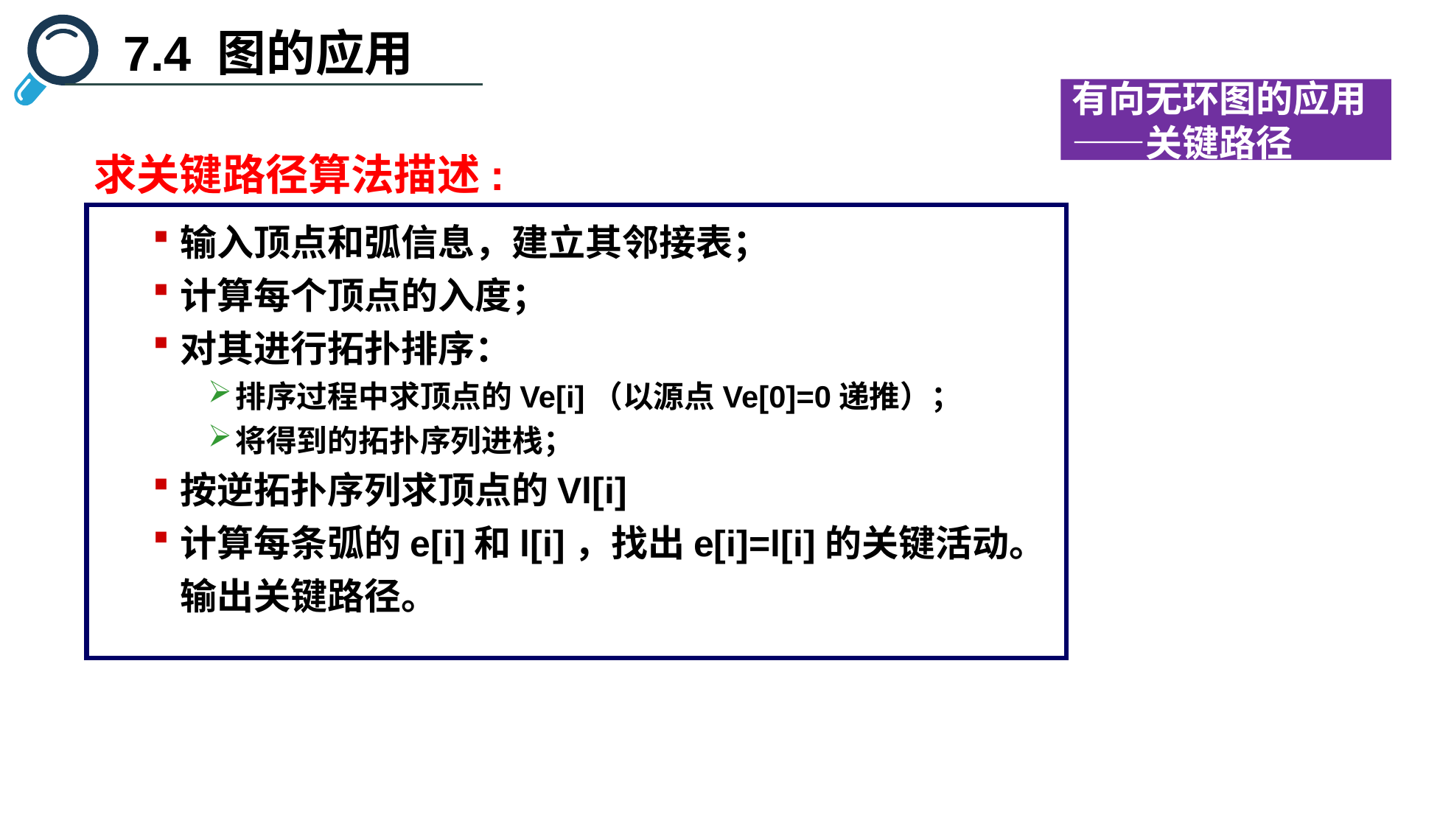

7.4 图的应用
有向无环图的应用——关键路径
求关键路径算法描述:
输入顶点和弧信息，建立其邻接表；
计算每个顶点的入度；
对其进行拓扑排序：
排序过程中求顶点的Ve[i]（以源点Ve[0]=0递推）；
将得到的拓扑序列进栈；
按逆拓扑序列求顶点的Vl[i]
计算每条弧的e[i]和l[i]，找出e[i]=l[i]的关键活动。输出关键路径。